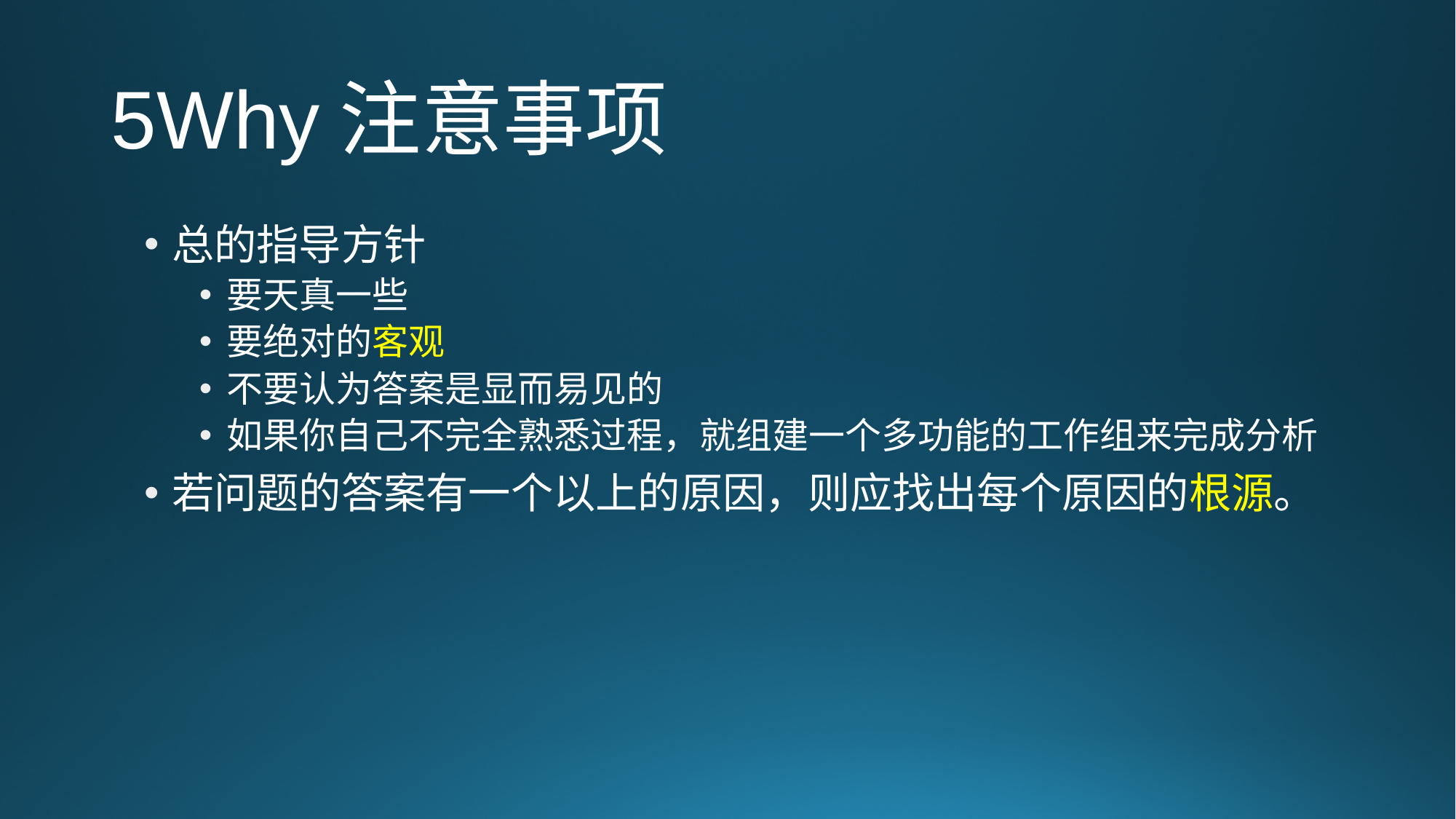

# 5Why注意事项
总的指导方针
要天真一些
要绝对的客观
不要认为答案是显而易见的
如果你自己不完全熟悉过程，就组建一个多功能的工作组来完成分析
若问题的答案有一个以上的原因，则应找出每个原因的根源。